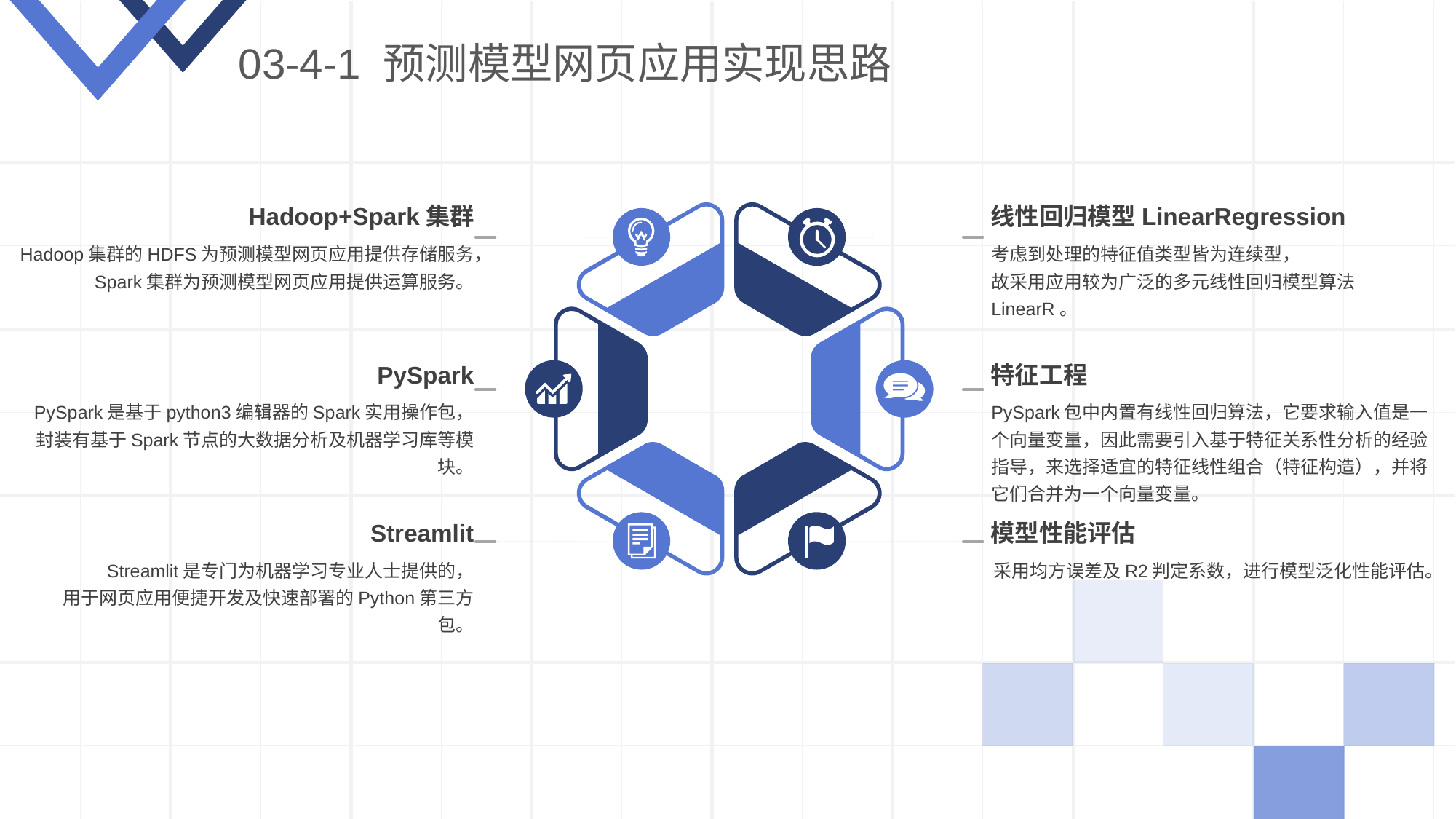

03-4-1 预测模型网页应用实现思路
Hadoop+Spark集群
线性回归模型LinearRegression

Hadoop集群的HDFS为预测模型网页应用提供存储服务，
Spark集群为预测模型网页应用提供运算服务。
考虑到处理的特征值类型皆为连续型，
故采用应用较为广泛的多元线性回归模型算法LinearR。

PySpark
特征工程

PySpark是基于python3编辑器的Spark实用操作包，
封装有基于Spark节点的大数据分析及机器学习库等模块。
PySpark包中内置有线性回归算法，它要求输入值是一个向量变量，因此需要引入基于特征关系性分析的经验指导，来选择适宜的特征线性组合（特征构造），并将它们合并为一个向量变量。

模型性能评估
Streamlit

Streamlit是专门为机器学习专业人士提供的，
用于网页应用便捷开发及快速部署的Python第三方包。
采用均方误差及R2判定系数，进行模型泛化性能评估。